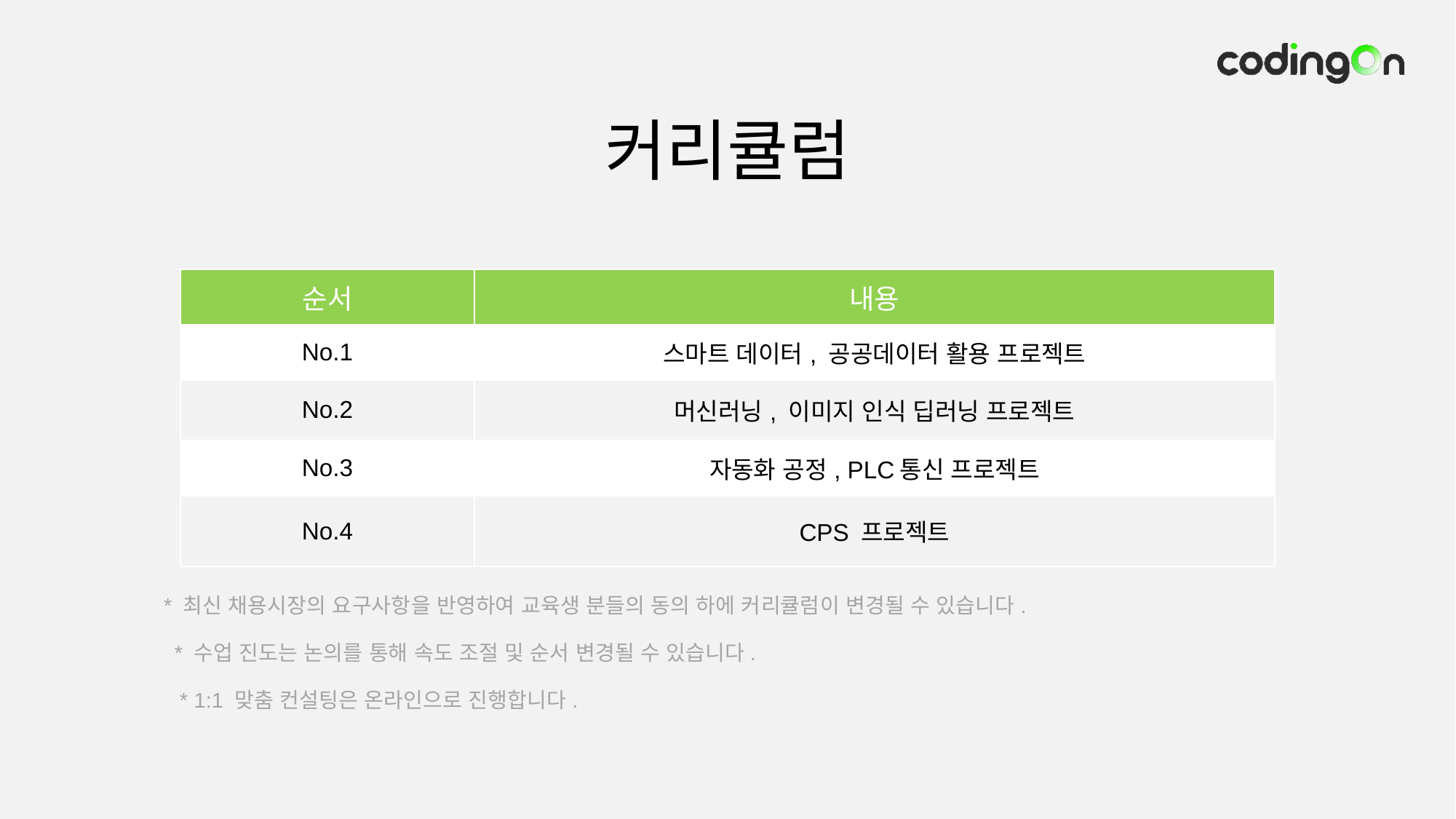

커리큘럼
| 순서 | 내용 |
| --- | --- |
| No.1 | 스마트 데이터, 공공데이터 활용 프로젝트 |
| No.2 | 머신러닝, 이미지 인식 딥러닝 프로젝트 |
| No.3 | 자동화 공정, PLC통신 프로젝트 |
| No.4 | CPS 프로젝트 |
* 최신 채용시장의 요구사항을 반영하여 교육생 분들의 동의 하에 커리큘럼이 변경될 수 있습니다.
* 수업 진도는 논의를 통해 속도 조절 및 순서 변경될 수 있습니다.
* 1:1 맞춤 컨설팅은 온라인으로 진행합니다.